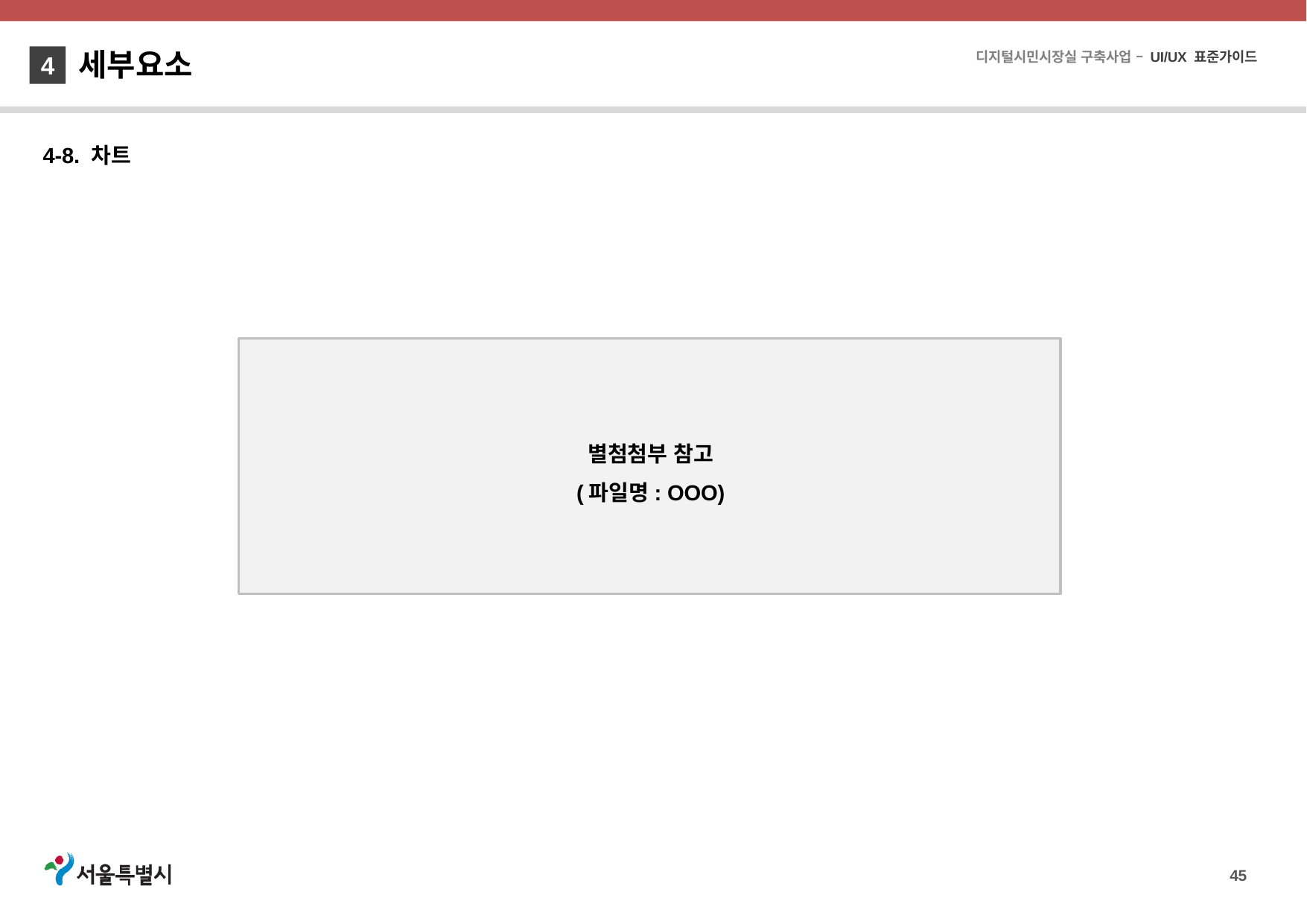

세부요소
4
4-8. 차트
별첨첨부 참고
(파일명: OOO)